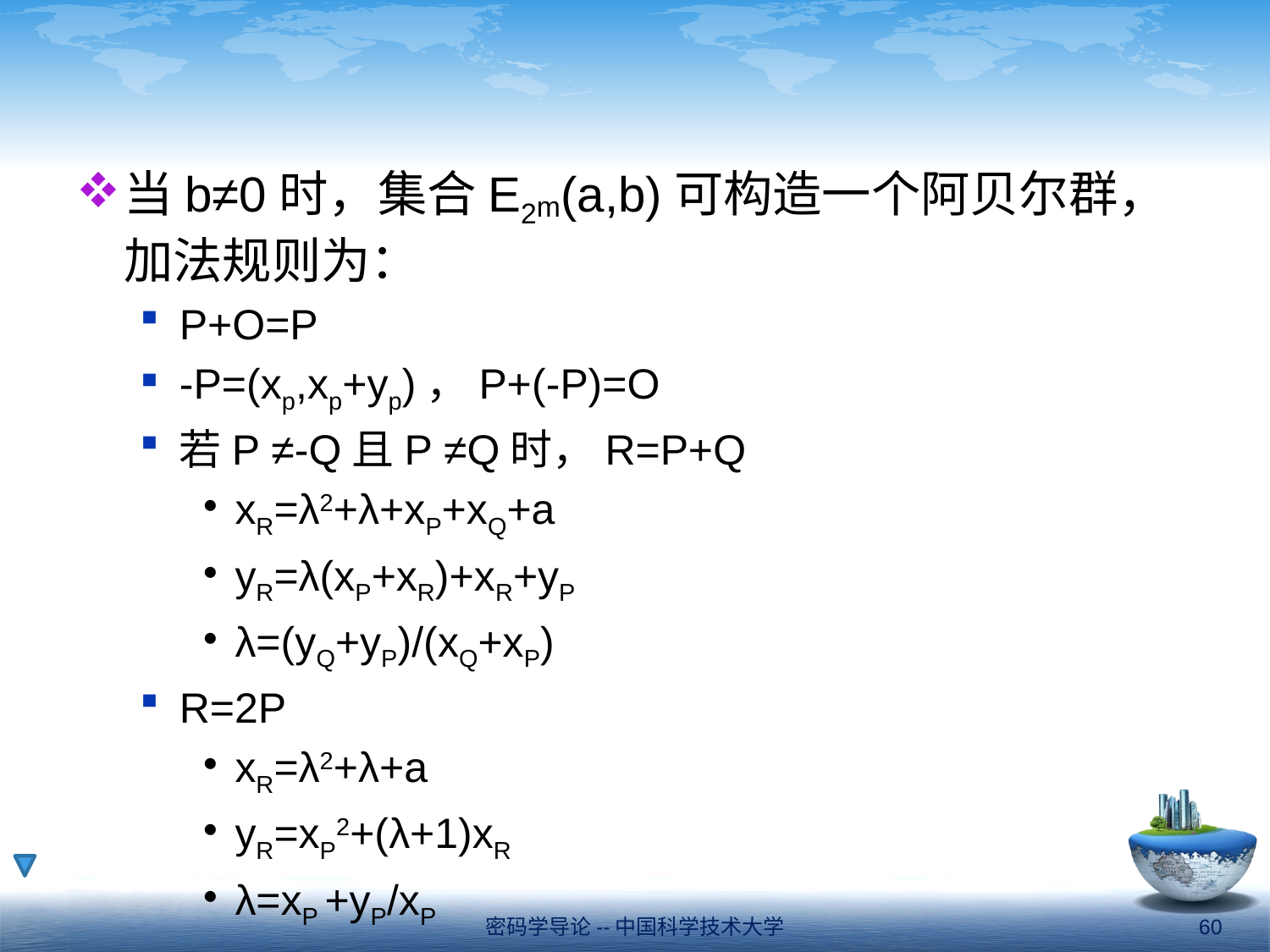

#
当b≠0时，集合E2m(a,b)可构造一个阿贝尔群，加法规则为：
P+O=P
-P=(xp,xp+yp)，P+(-P)=O
若P ≠-Q且P ≠Q时，R=P+Q
xR=λ2+λ+xP+xQ+a
yR=λ(xP+xR)+xR+yP
λ=(yQ+yP)/(xQ+xP)
R=2P
xR=λ2+λ+a
yR=xP2+(λ+1)xR
λ=xP +yP/xP

密码学导论--中国科学技术大学
60